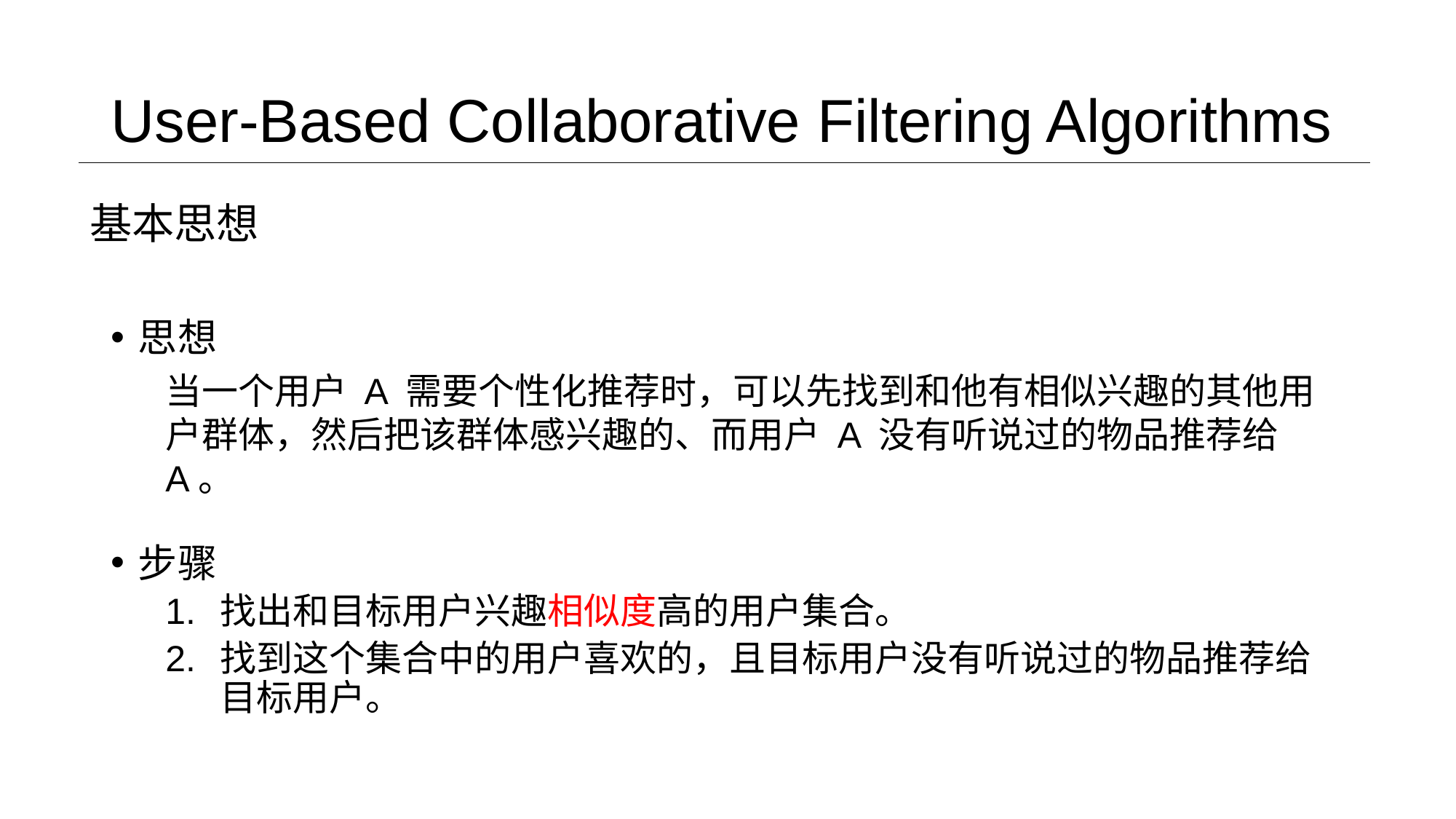

# User-Based Collaborative Filtering Algorithms
基本思想

思想
当一个用户 A 需要个性化推荐时，可以先找到和他有相似兴趣的其他用户群体，然后把该群体感兴趣的、而用户 A 没有听说过的物品推荐给A。
步骤
找出和目标用户兴趣相似度高的用户集合。
找到这个集合中的用户喜欢的，且目标用户没有听说过的物品推荐给目标用户。